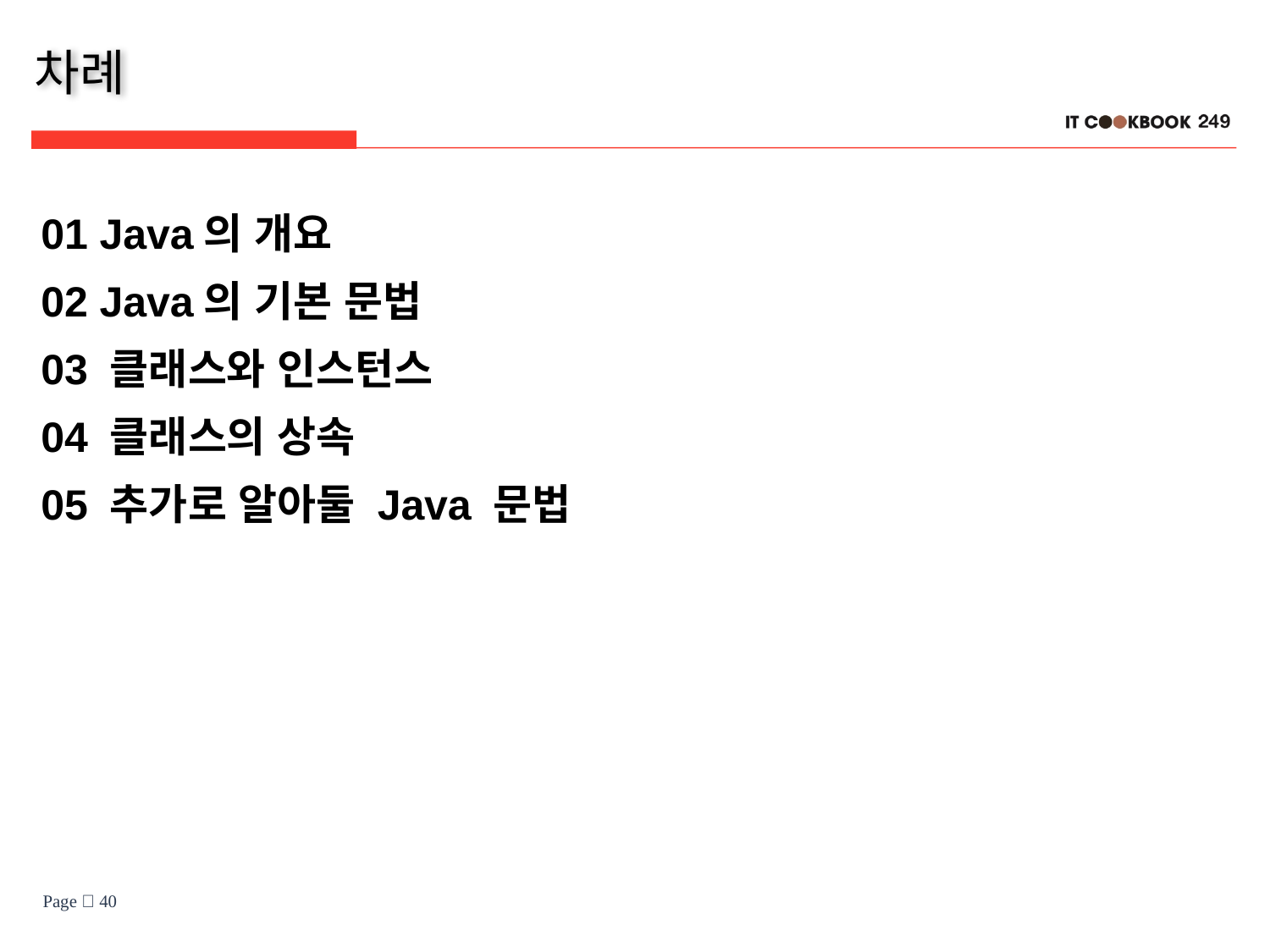

01 Java의 개요
02 Java의 기본 문법
03 클래스와 인스턴스
04 클래스의 상속
05 추가로 알아둘 Java 문법